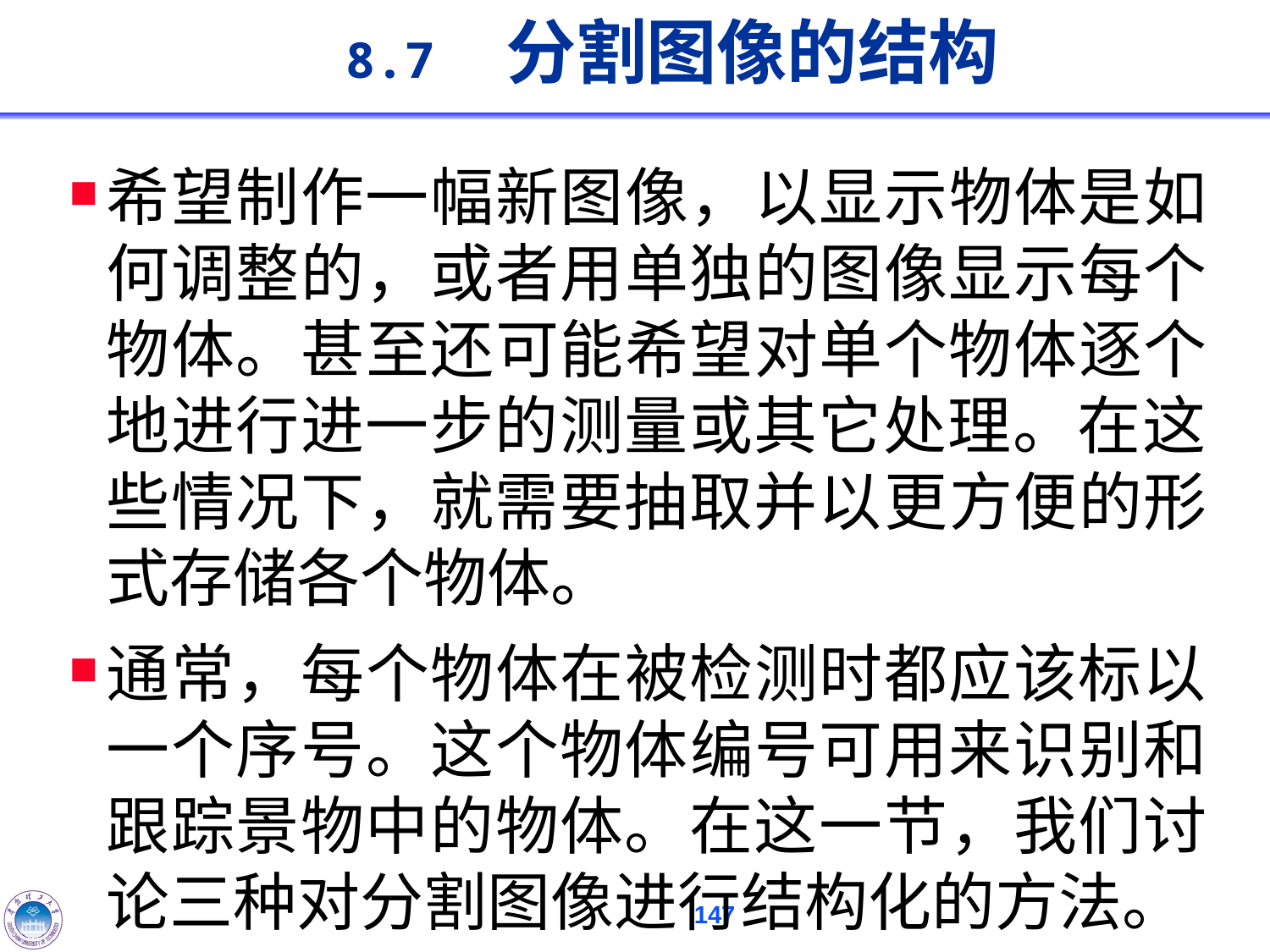

# 8.7  分割图像的结构
希望制作一幅新图像，以显示物体是如何调整的，或者用单独的图像显示每个物体。甚至还可能希望对单个物体逐个地进行进一步的测量或其它处理。在这些情况下，就需要抽取并以更方便的形式存储各个物体。
通常，每个物体在被检测时都应该标以一个序号。这个物体编号可用来识别和跟踪景物中的物体。在这一节，我们讨论三种对分割图像进行结构化的方法。